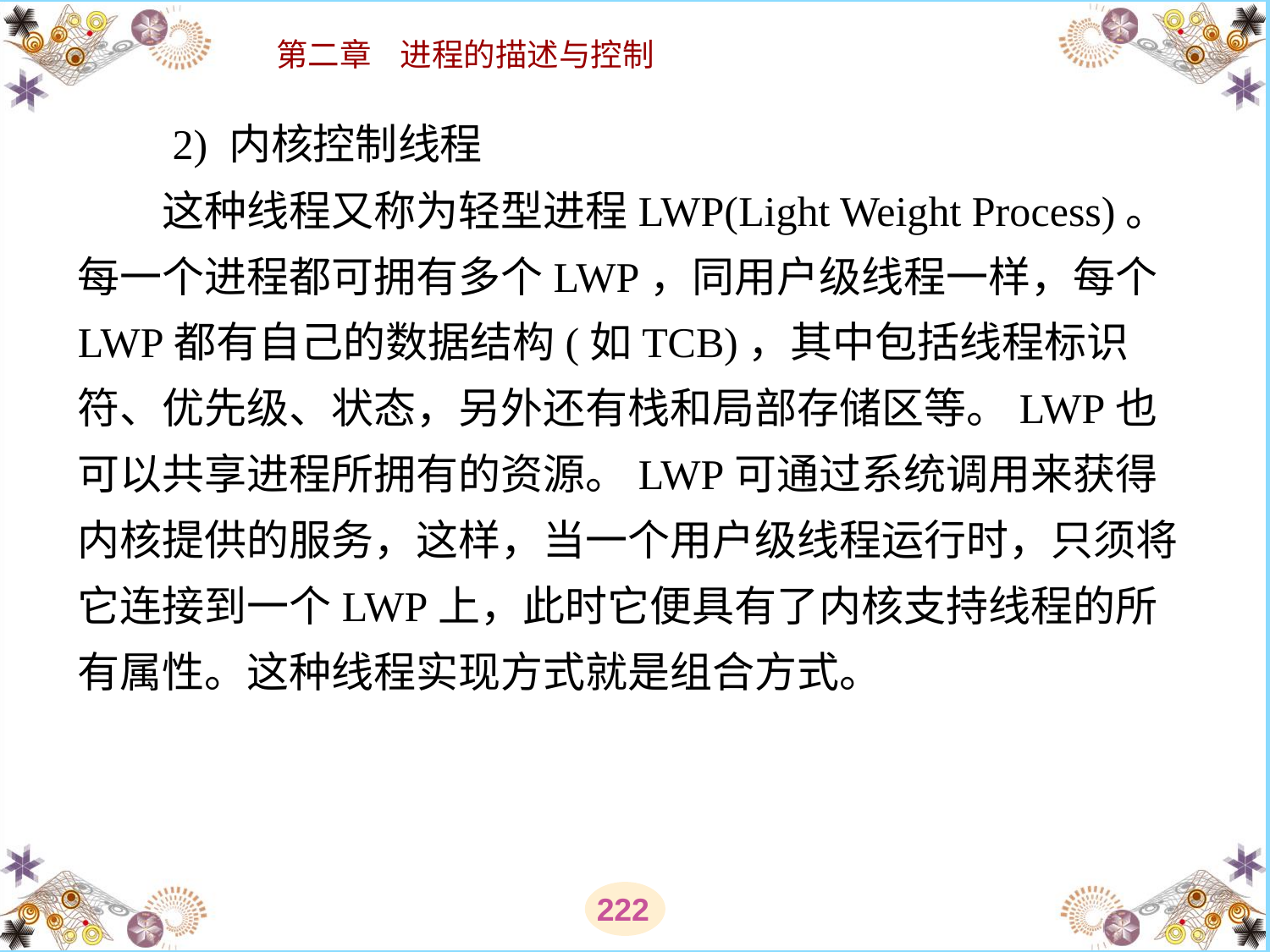

# 2) 内核控制线程 　　这种线程又称为轻型进程LWP(Light Weight Process)。每一个进程都可拥有多个LWP，同用户级线程一样，每个LWP都有自己的数据结构(如TCB)，其中包括线程标识符、优先级、状态，另外还有栈和局部存储区等。LWP也可以共享进程所拥有的资源。LWP可通过系统调用来获得内核提供的服务，这样，当一个用户级线程运行时，只须将它连接到一个LWP上，此时它便具有了内核支持线程的所有属性。这种线程实现方式就是组合方式。